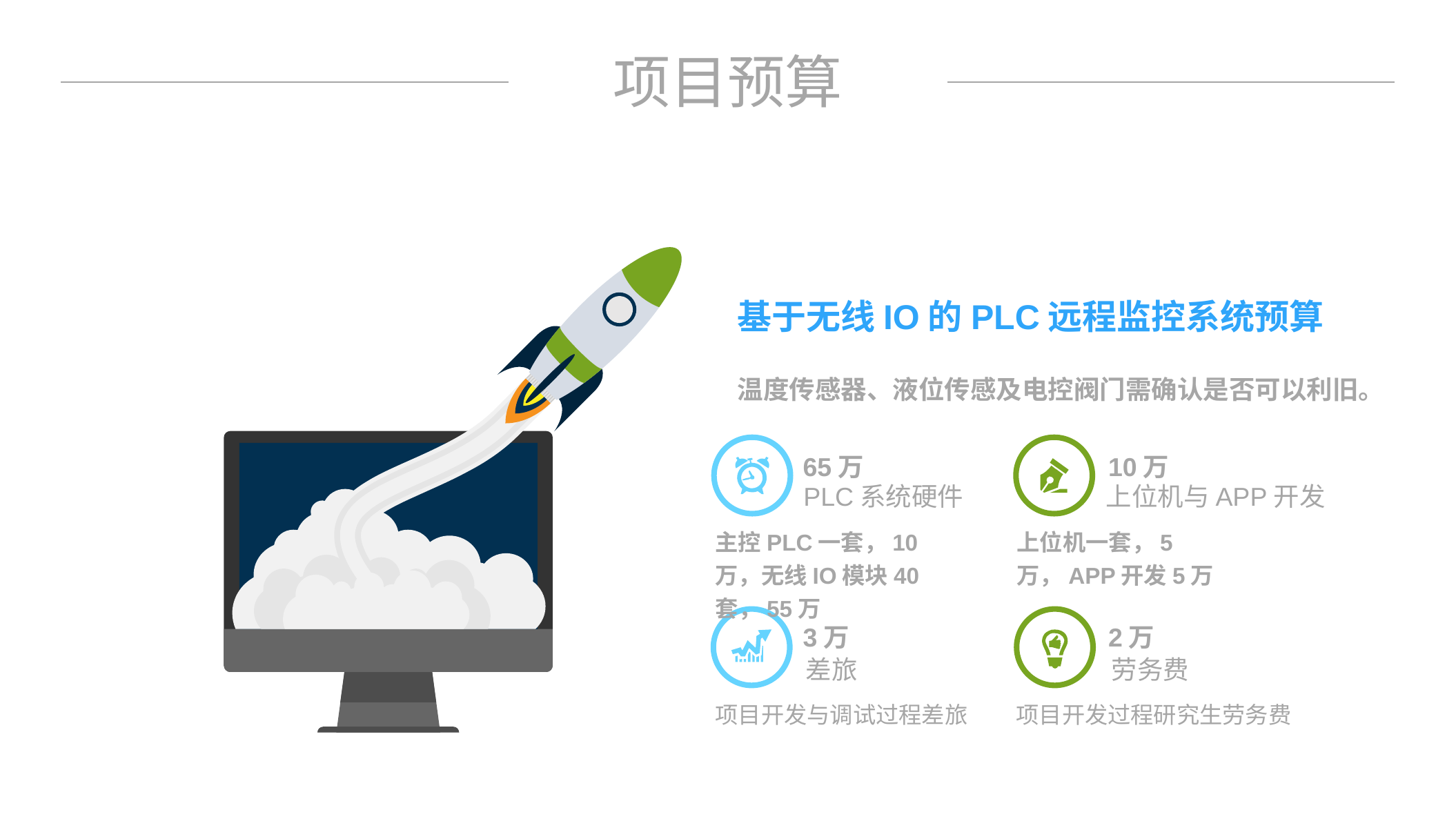

项目预算

基于无线IO的PLC远程监控系统预算
温度传感器、液位传感及电控阀门需确认是否可以利旧。

65万
10万

PLC系统硬件
上位机与APP开发
主控PLC一套，10万，无线IO模块40套，55万
上位机一套，5万，APP开发5万

3万
2万

差旅
劳务费
项目开发与调试过程差旅
项目开发过程研究生劳务费